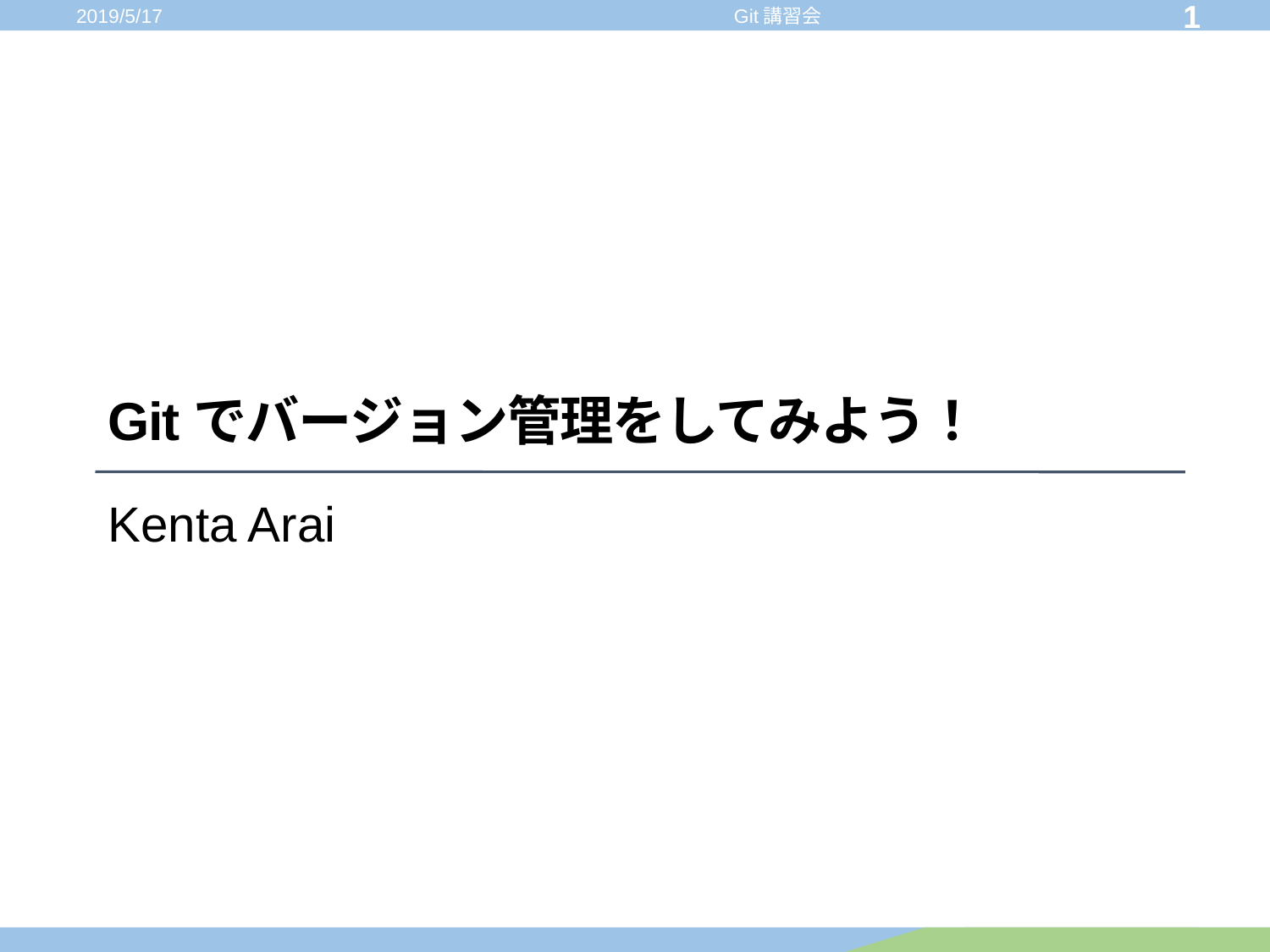

2019/5/17
1
Git講習会
# Gitでバージョン管理をしてみよう！
Kenta Arai